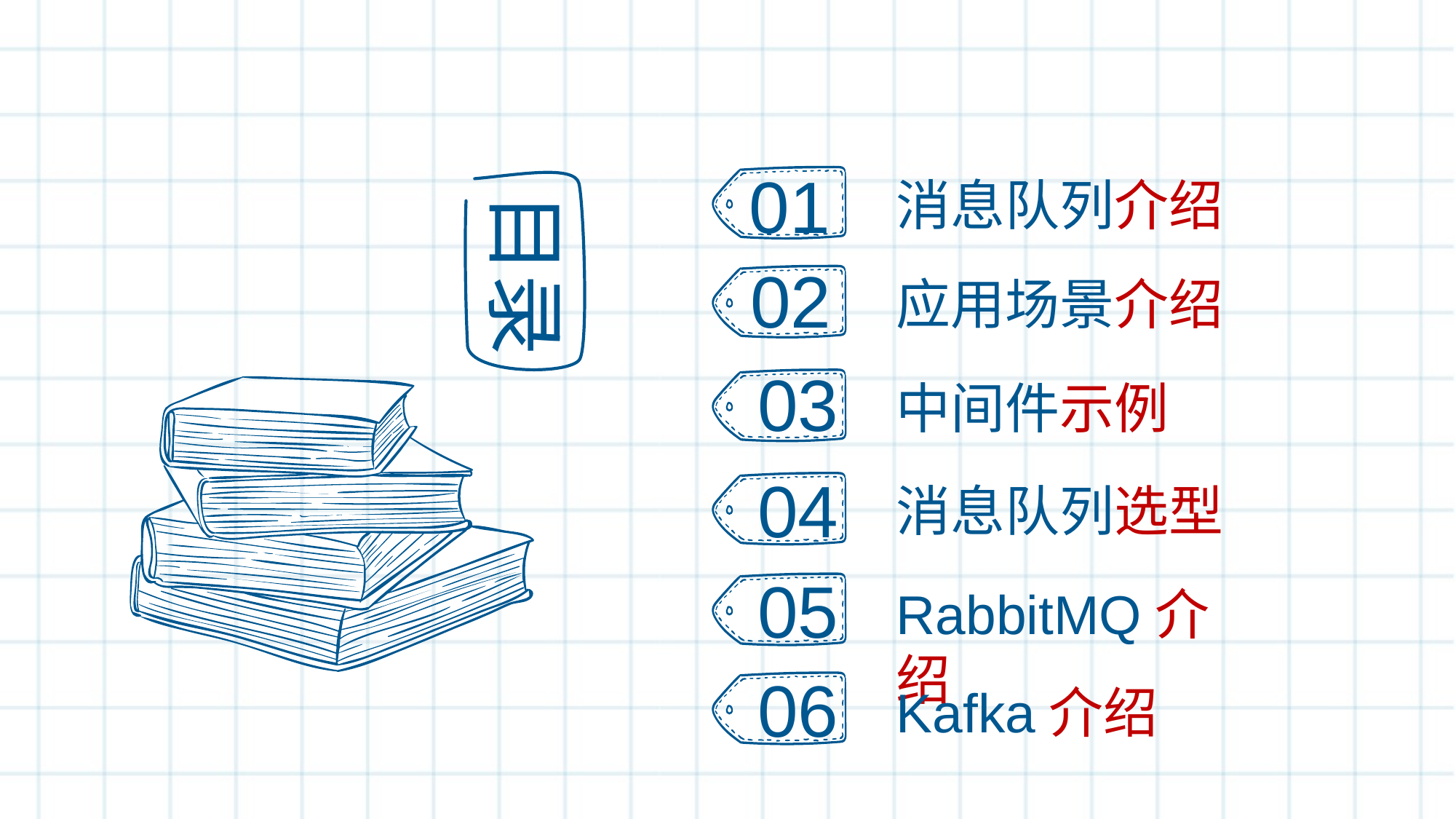

01
消息队列介绍

目录
02
应用场景介绍

03
中间件示例

04
消息队列选型

05

RabbitMQ介绍
06

Kafka介绍